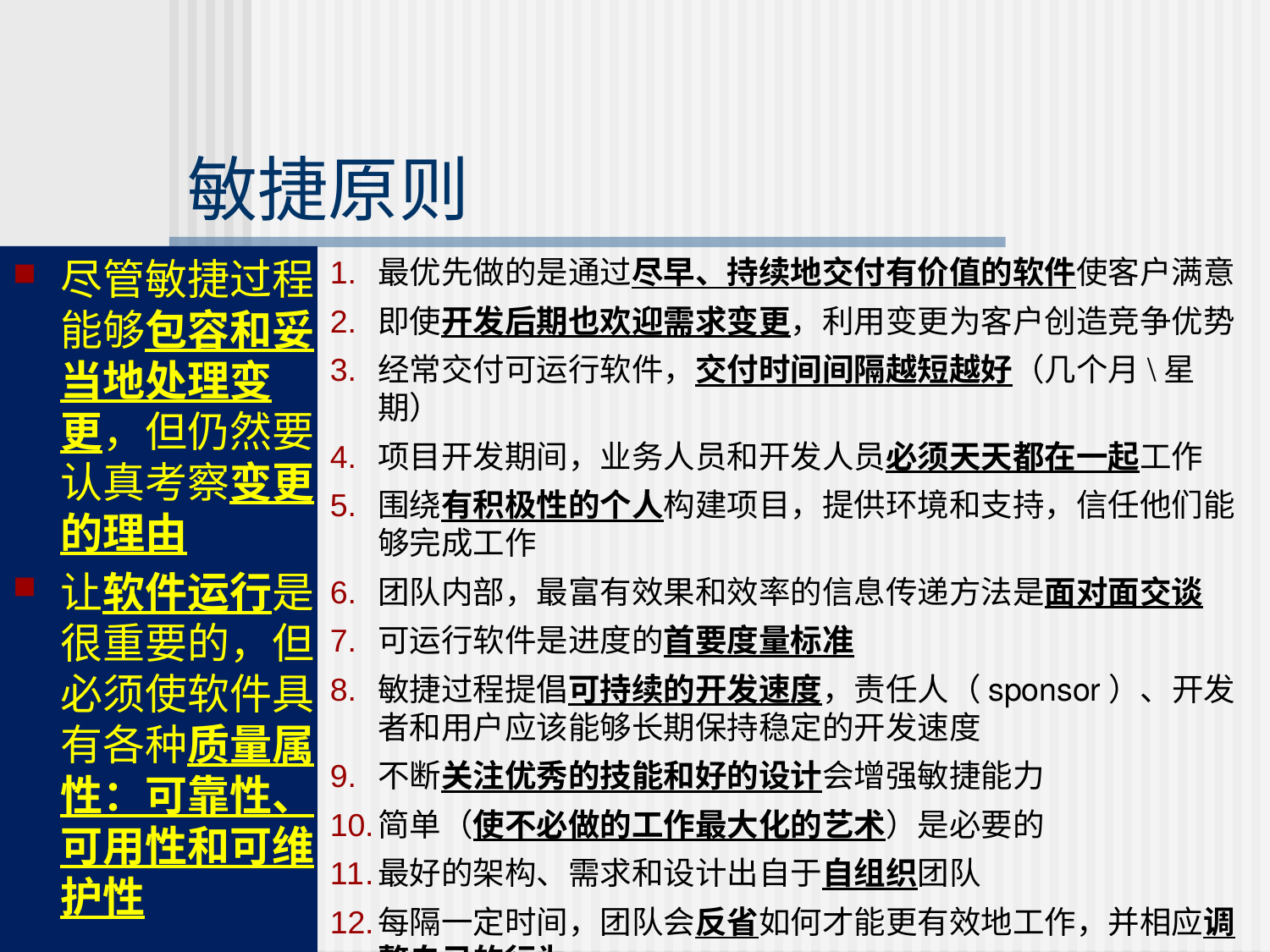

# 敏捷原则
尽管敏捷过程能够包容和妥当地处理变更，但仍然要认真考察变更的理由
让软件运行是很重要的，但必须使软件具有各种质量属性：可靠性、可用性和可维护性
最优先做的是通过尽早、持续地交付有价值的软件使客户满意
即使开发后期也欢迎需求变更，利用变更为客户创造竞争优势
经常交付可运行软件，交付时间间隔越短越好（几个月\星期）
项目开发期间，业务人员和开发人员必须天天都在一起工作
围绕有积极性的个人构建项目，提供环境和支持，信任他们能够完成工作
团队内部，最富有效果和效率的信息传递方法是面对面交谈
可运行软件是进度的首要度量标准
敏捷过程提倡可持续的开发速度，责任人（sponsor）、开发者和用户应该能够长期保持稳定的开发速度
不断关注优秀的技能和好的设计会增强敏捷能力
简单（使不必做的工作最大化的艺术）是必要的
最好的架构、需求和设计出自于自组织团队
每隔一定时间，团队会反省如何才能更有效地工作，并相应调整自己的行为